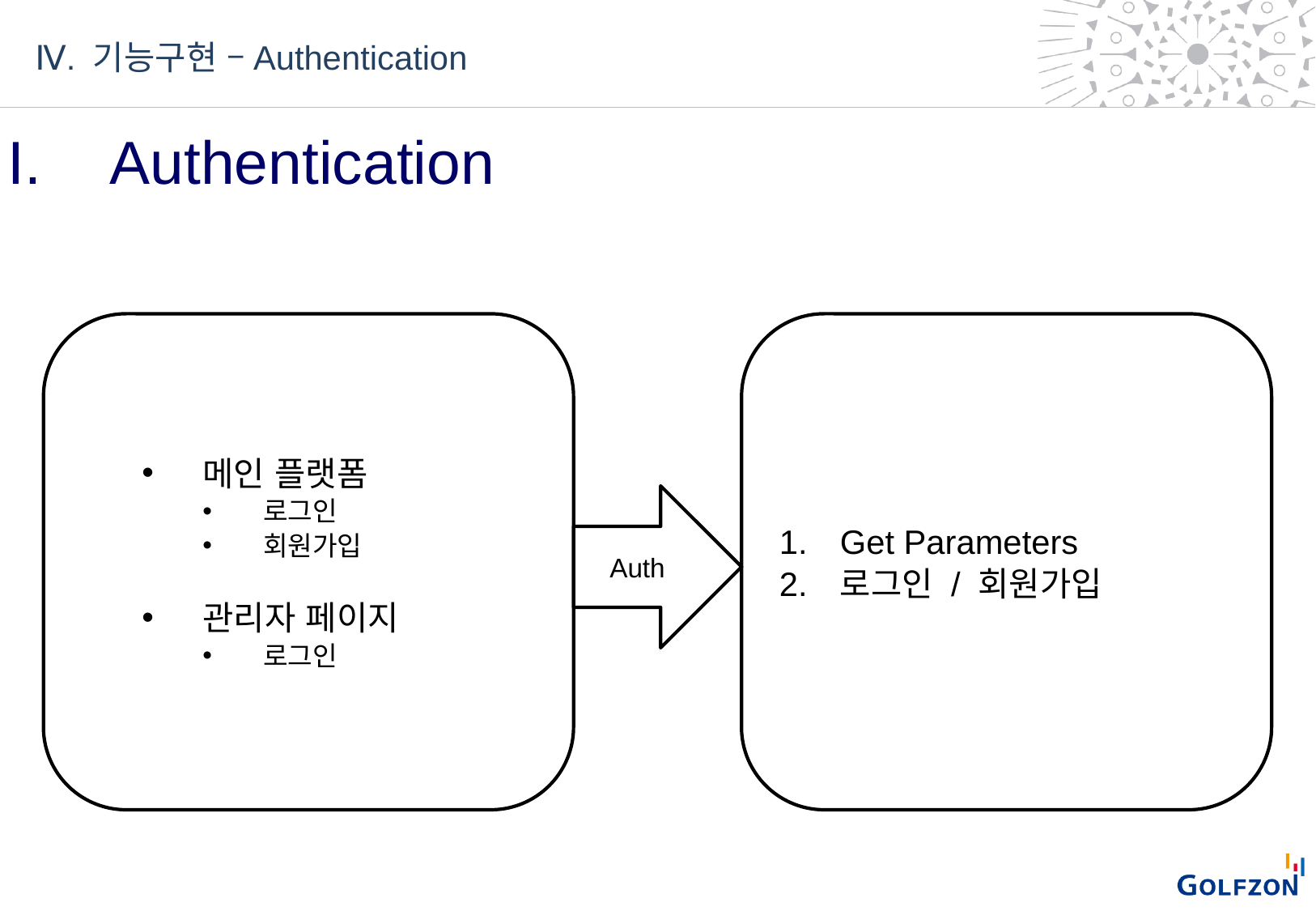

Ⅳ. 기능구현 –Authentication
I. 	Authentication
메인 플랫폼
로그인
회원가입

관리자 페이지
로그인
Get Parameters
로그인 / 회원가입
Auth